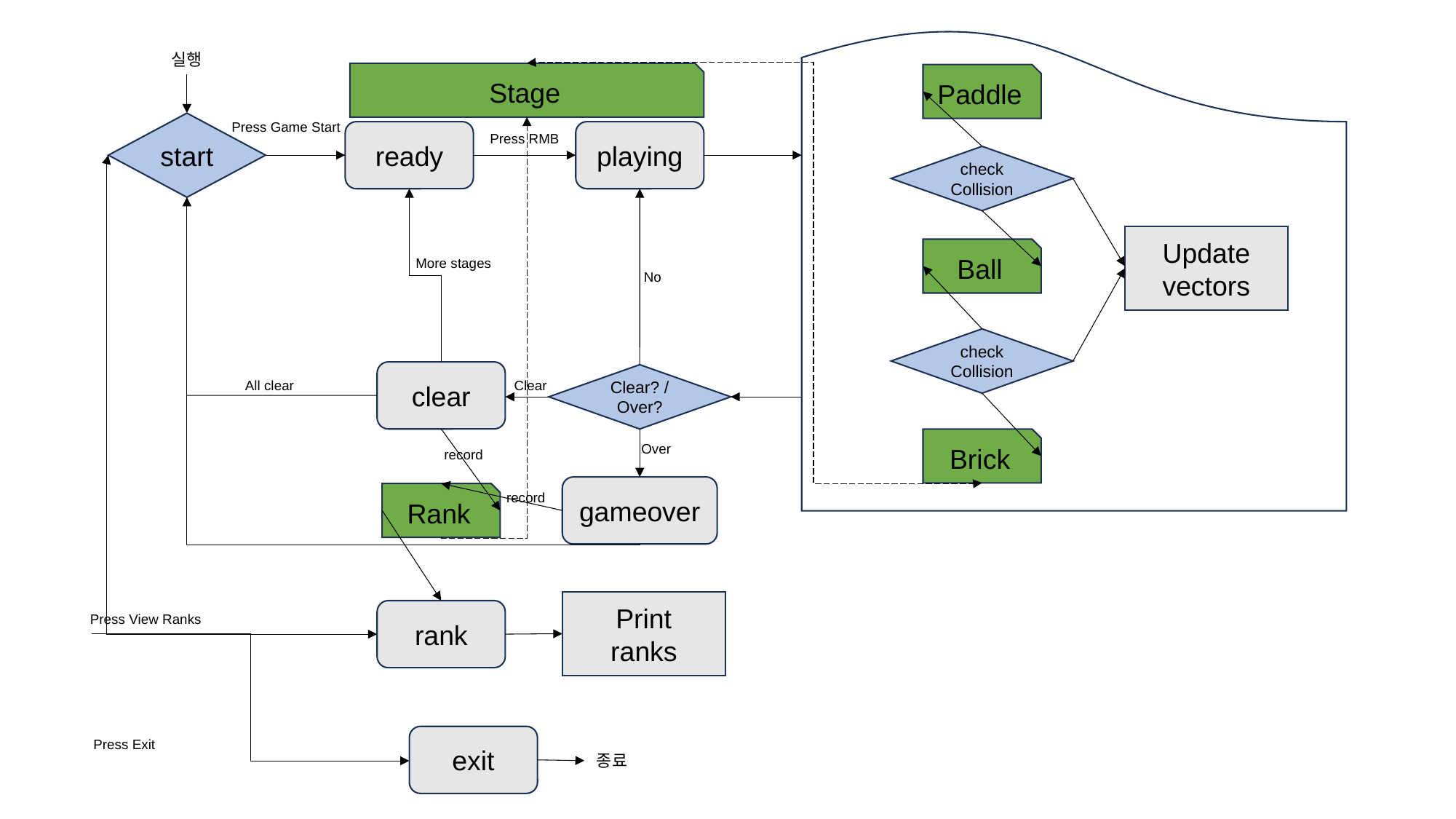

실행
Stage
Paddle
start
Press Game Start
playing
ready
Press RMB
check Collision
Update
vectors
Ball
More stages
No
check Collision
clear
Clear? / Over?
Clear
All clear
Brick
Over
record
gameover
Rank
record
Print
ranks
rank
Press View Ranks
exit
Press Exit
종료